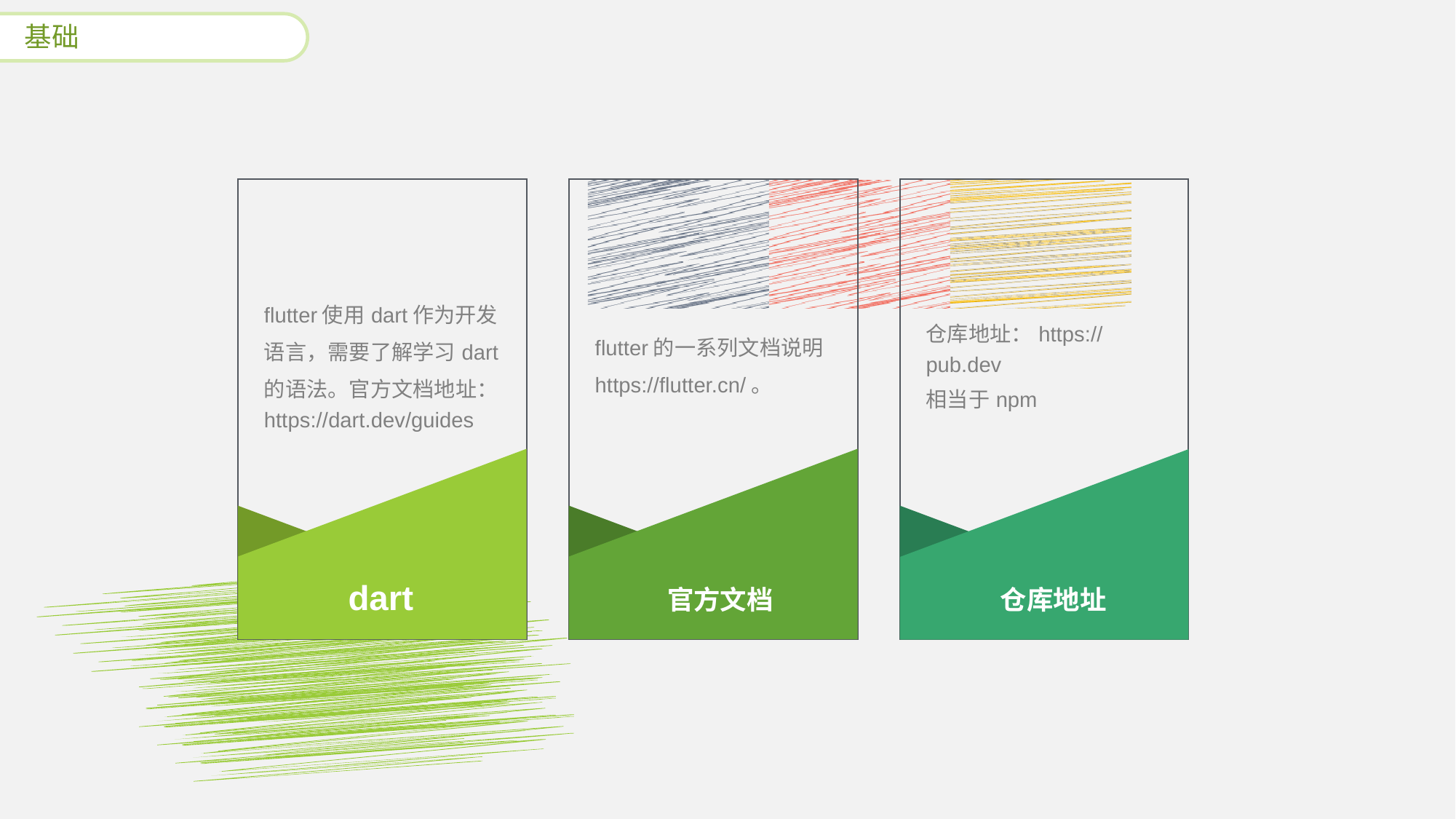

基础

flutter使用dart作为开发语言，需要了解学习dart的语法。官方文档地址：https://dart.dev/guides

dart

flutter的一系列文档说明
https://flutter.cn/。

 官方文档

仓库地址：https://pub.dev
相当于npm

仓库地址